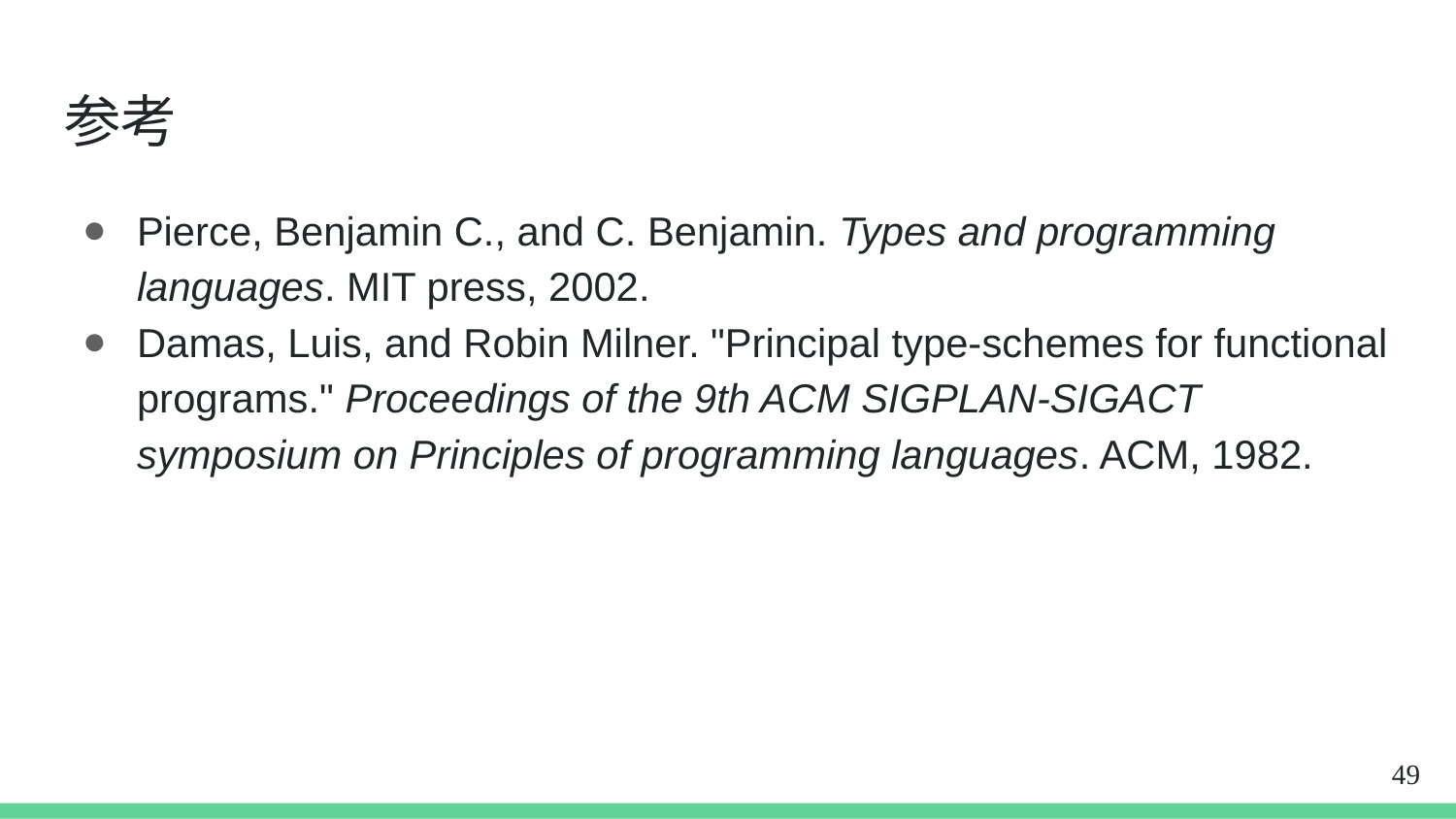

# 参考
Pierce, Benjamin C., and C. Benjamin. Types and programming languages. MIT press, 2002.
Damas, Luis, and Robin Milner. "Principal type-schemes for functional programs." Proceedings of the 9th ACM SIGPLAN-SIGACT symposium on Principles of programming languages. ACM, 1982.
49